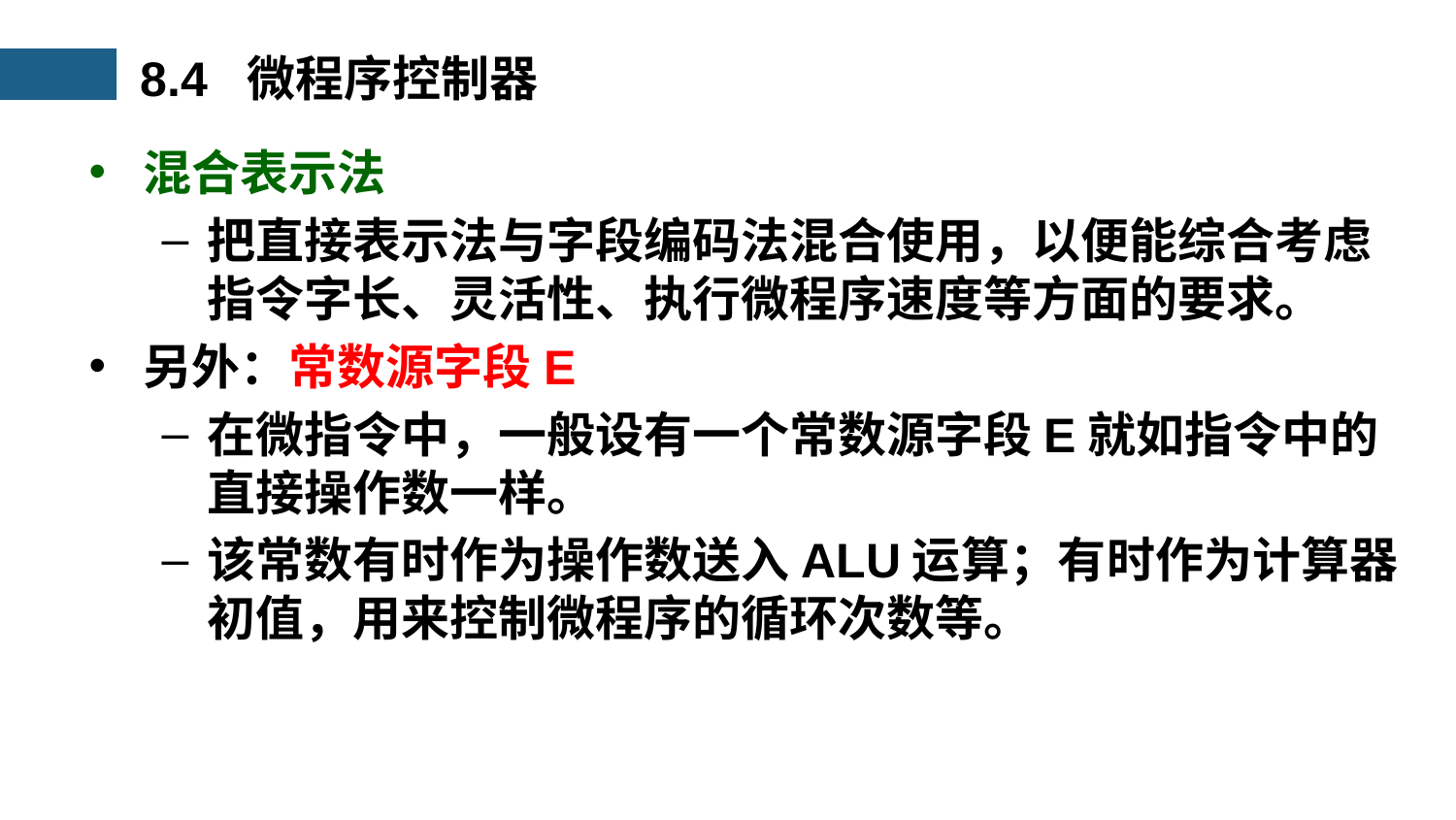

8.4  微程序控制器
混合表示法
把直接表示法与字段编码法混合使用，以便能综合考虑指令字长、灵活性、执行微程序速度等方面的要求。
另外：常数源字段E
在微指令中，一般设有一个常数源字段E就如指令中的直接操作数一样。
该常数有时作为操作数送入ALU运算；有时作为计算器初值，用来控制微程序的循环次数等。